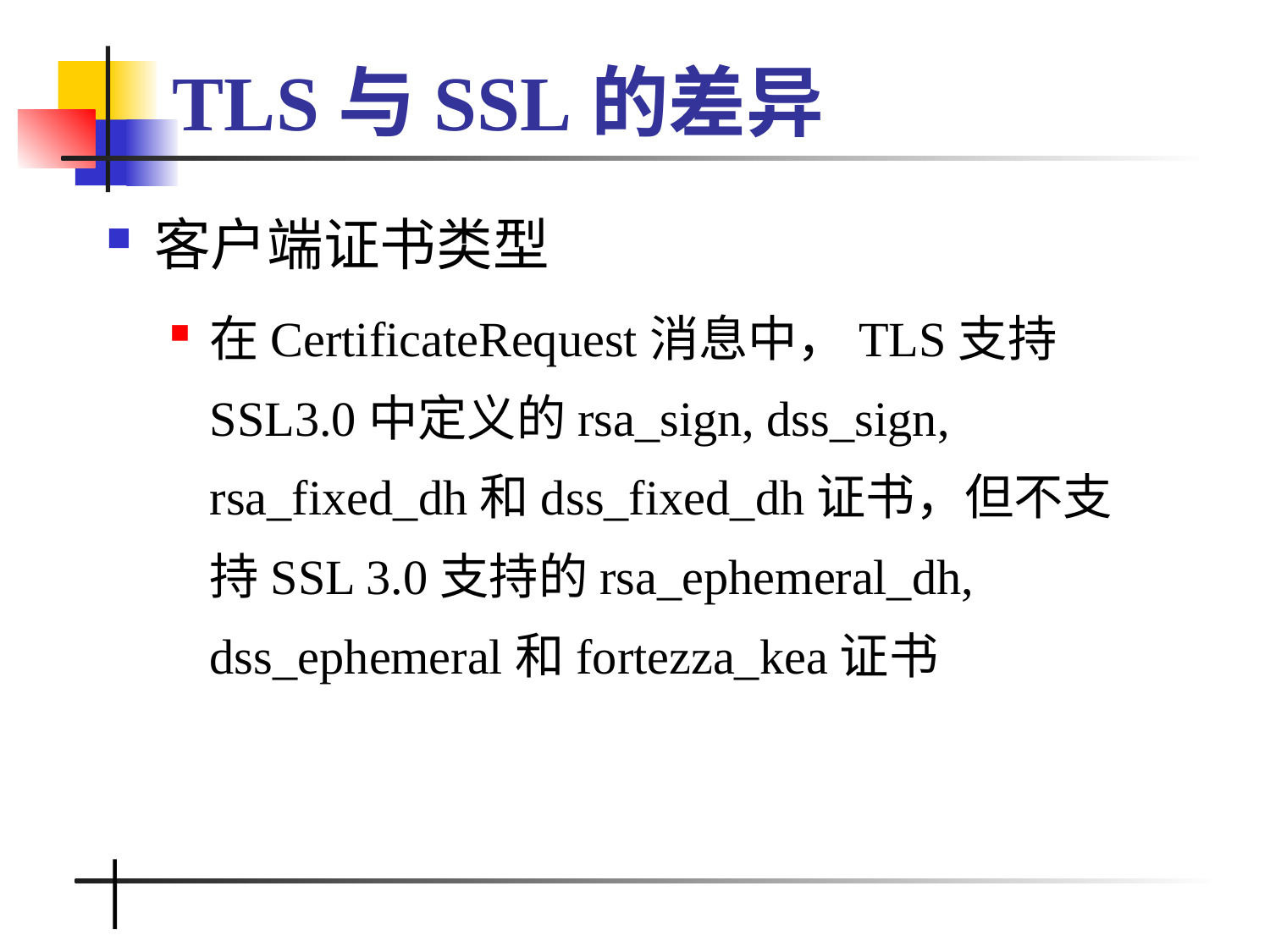

# TLS与SSL的差异
客户端证书类型
在CertificateRequest消息中，TLS支持SSL3.0中定义的rsa_sign, dss_sign, rsa_fixed_dh和dss_fixed_dh证书，但不支持SSL 3.0支持的rsa_ephemeral_dh, dss_ephemeral和fortezza_kea证书